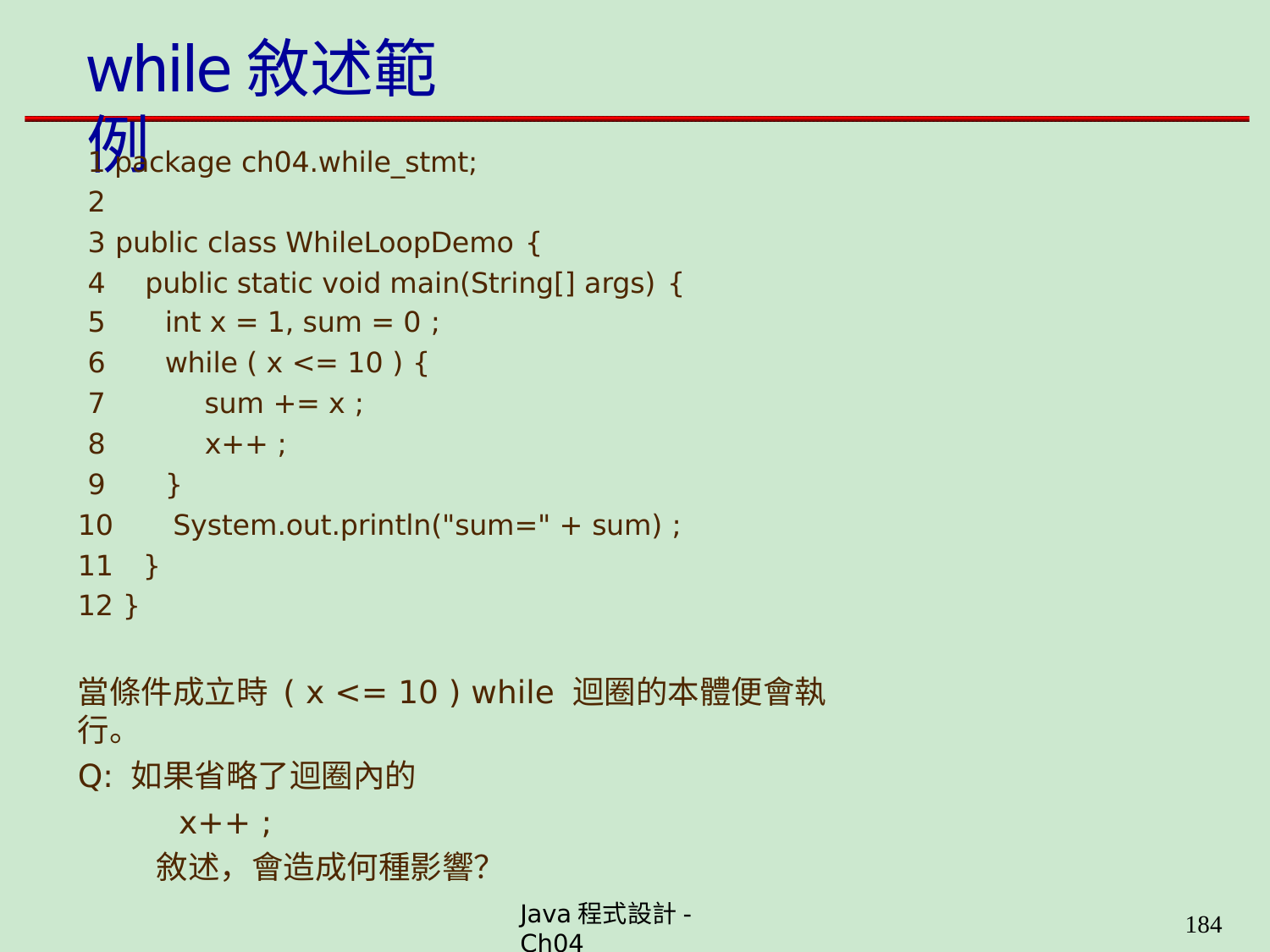

# while敘述範例
1 package ch04.while_stmt;
2
public class WhileLoopDemo {
public static void main(String[] args) {
| 5 |  | int x = 1, sum = 0 ; |
| --- | --- | --- |
| 6 |  | while ( x <= 10 ) { |
| 7 |  | sum += x ; |
| 8 |  | x++ ; |
| 9 |  | } |
| 10 |  | System.out.println("sum=" + sum) ; |
| 11 | } |  |
| 12 } |  |  |
當條件成立時 ( x <= 10 ) while 迴圈的本體便會執行。
Q: 如果省略了迴圈內的
x++ ;
敘述，會造成何種影響？
Java程式設計-Ch04
184